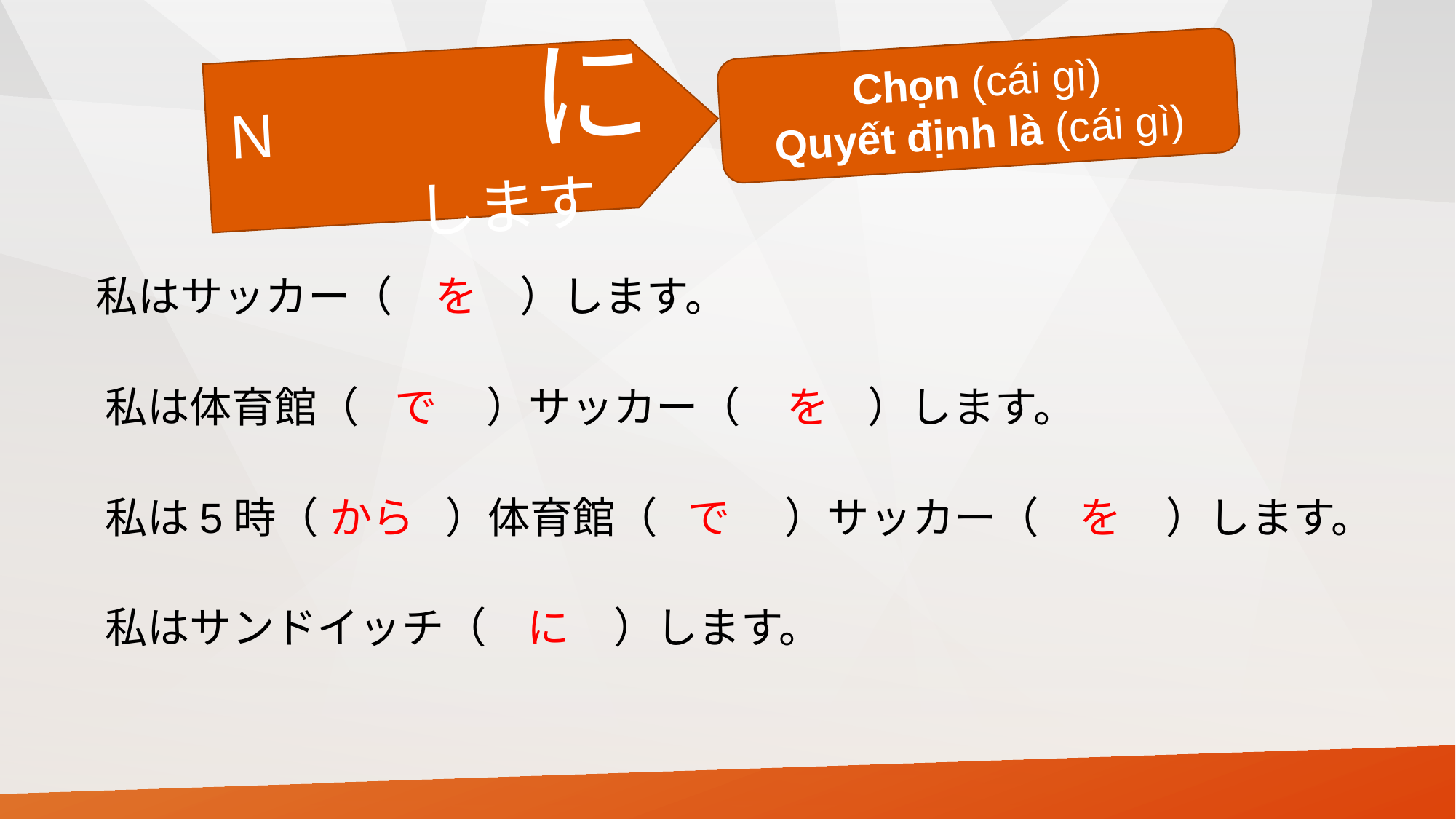

Chọn (cái gì)
Quyết định là (cái gì)
N　　　に　　します
私はサッカー（　　　）します。
を
で
を
私は体育館（　　　）サッカー（　　　）します。
を
から
で
私は5時（　　　）体育館（　　　）サッカー（　　　）します。
私はサンドイッチ（　　　）します。
に